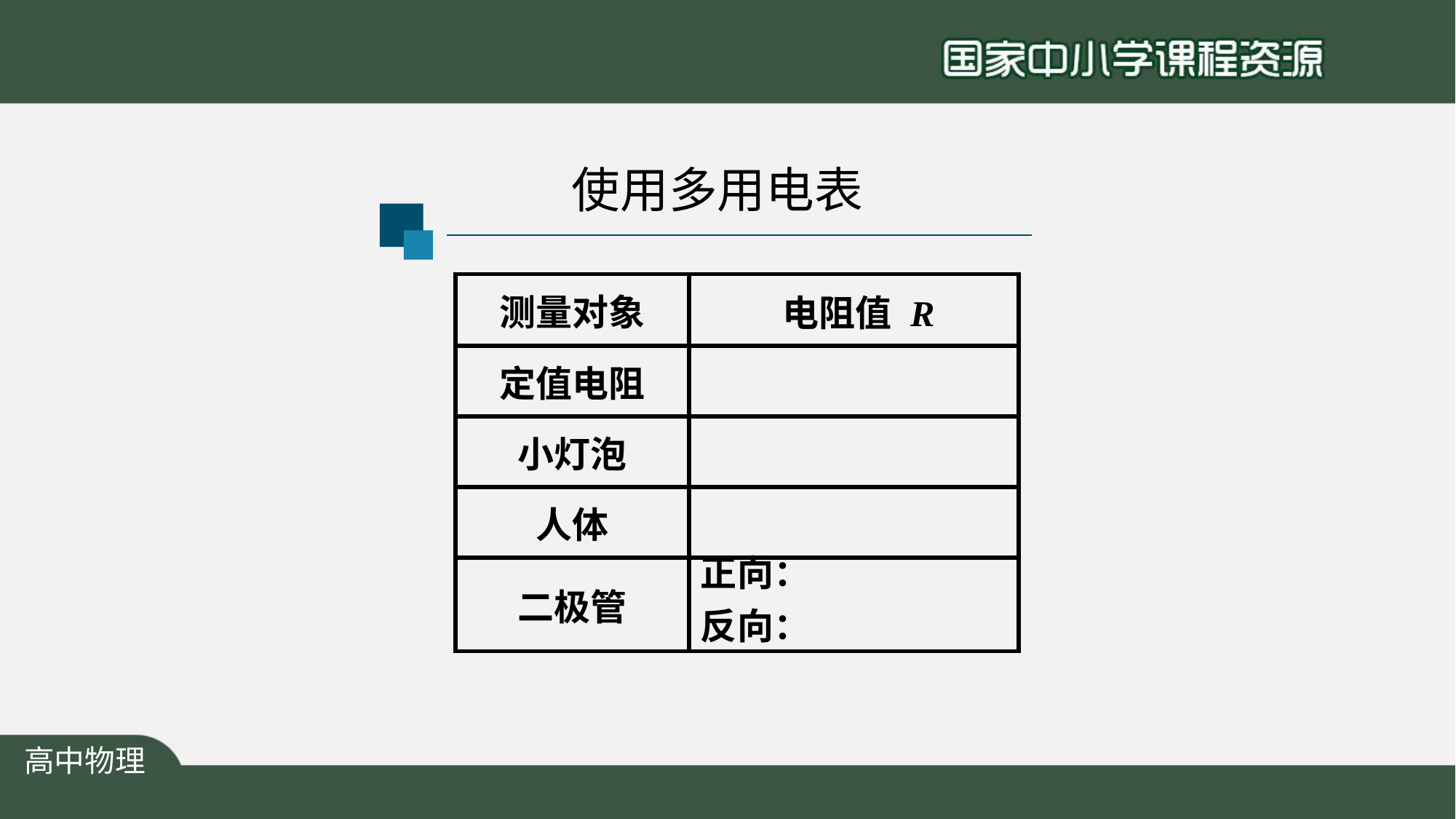

# 使用多用电表

| 测量对象 | 电阻值 R |
| --- | --- |
| 定值电阻 |  |
| 小灯泡 |  |
| 人体 |  |
| 二极管 | 正向： 反向： |
高中物理